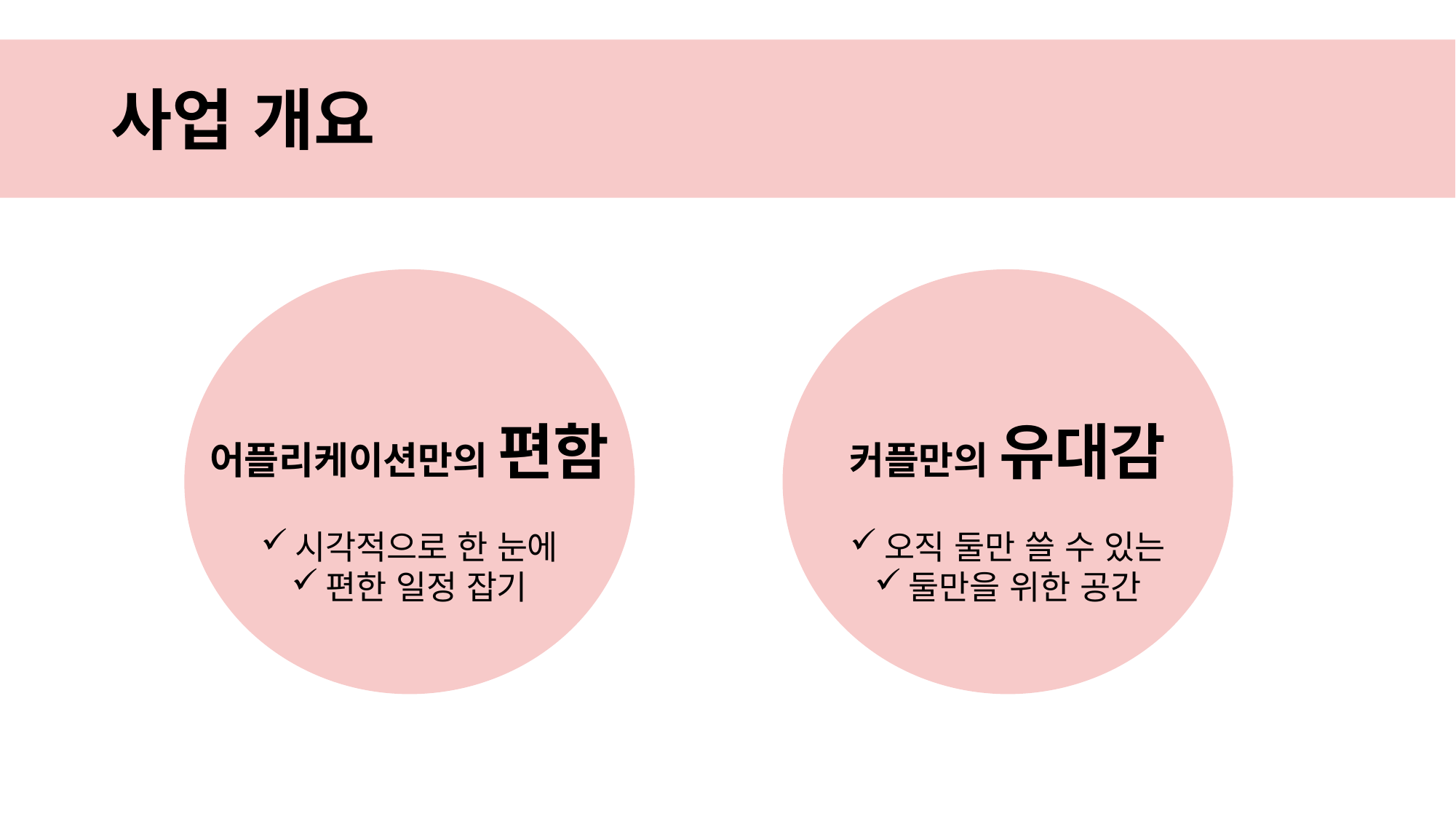

# 사업 개요

어플리케이션만의 편함

시각적으로 한 눈에
편한 일정 잡기
커플만의 유대감

오직 둘만 쓸 수 있는
둘만을 위한 공간